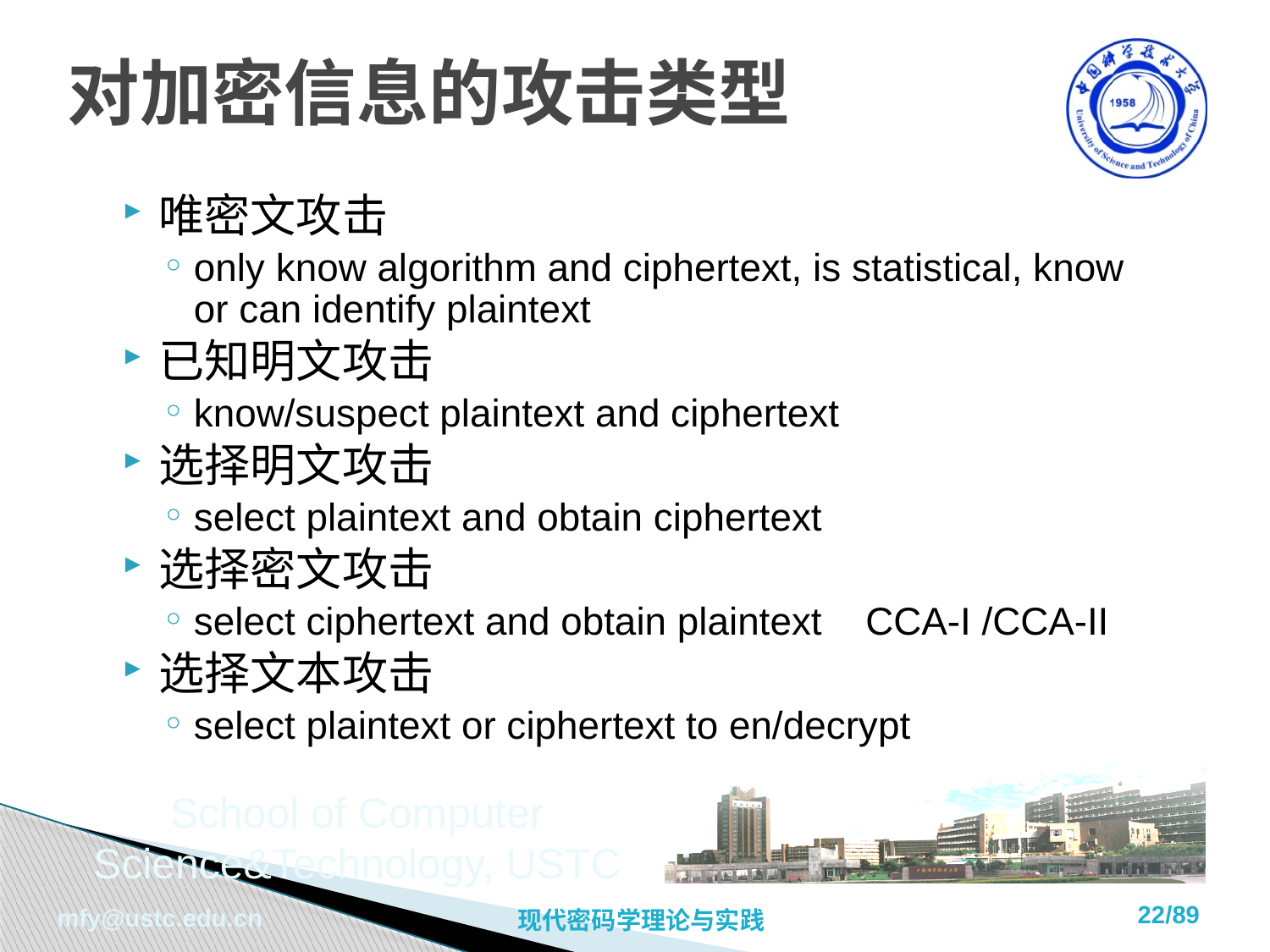

# 对加密信息的攻击类型
唯密文攻击
only know algorithm and ciphertext, is statistical, know or can identify plaintext
已知明文攻击
know/suspect plaintext and ciphertext
选择明文攻击
select plaintext and obtain ciphertext
选择密文攻击
select ciphertext and obtain plaintext    CCA-I /CCA-II
选择文本攻击
select plaintext or ciphertext to en/decrypt